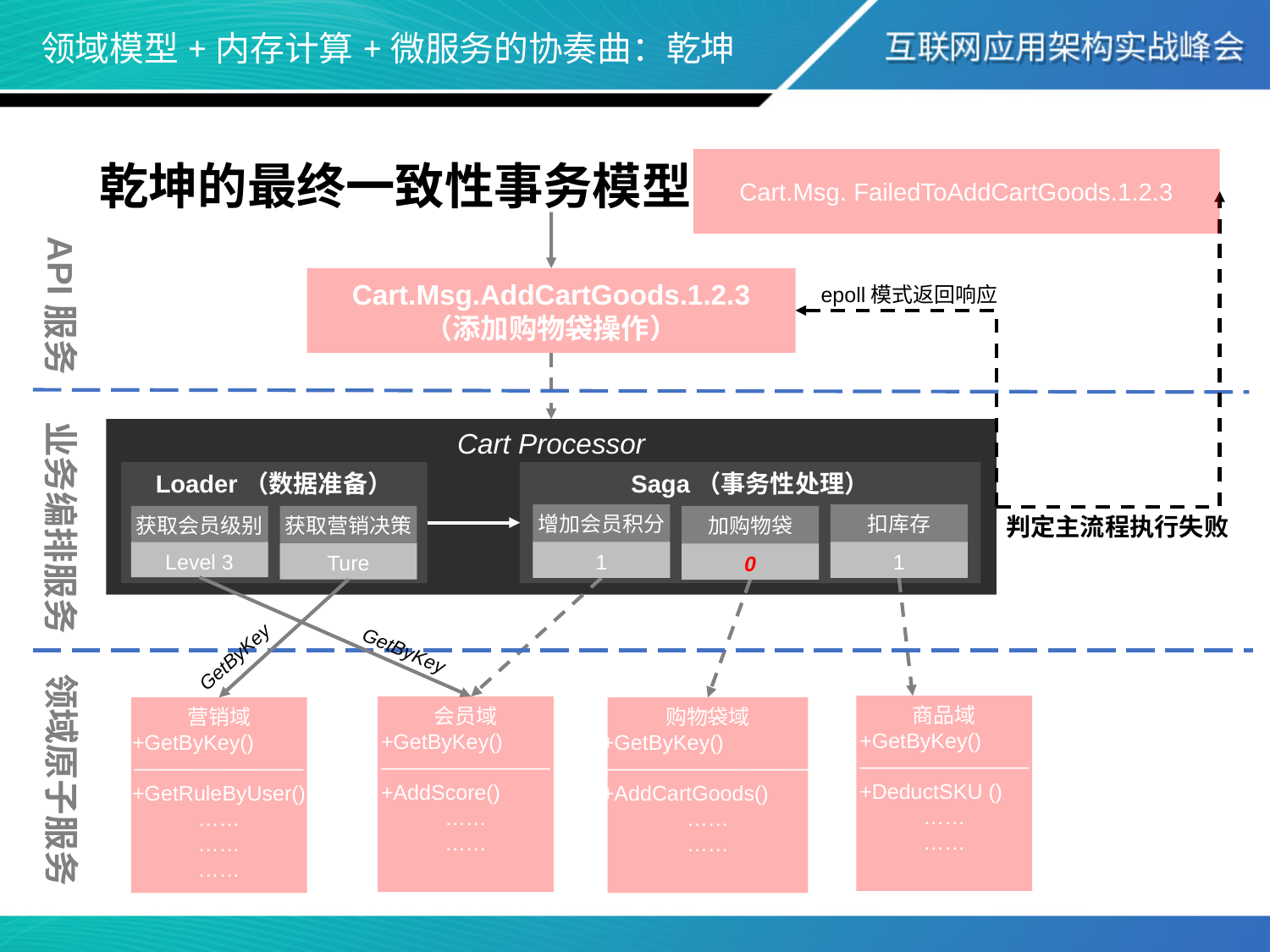

# 领域模型+内存计算+微服务的协奏曲：乾坤
Cart.Msg. FailedToAddCartGoods.1.2.3
乾坤的最终一致性事务模型
Cart.Msg.AddCartGoods.1.2.3
（添加购物袋操作）
epoll模式返回响应
API服务
Cart Processor
Loader（数据准备）
Saga（事务性处理）
业务编排服务
增加会员积分
1
扣库存

1
判定主流程执行失败
获取会员级别
Level 3
获取营销决策
Ture
加购物袋
0
GetByKey
GetByKey
商品域
+GetByKey()
————————
+DeductSKU ()
……
……
会员域
+GetByKey()
————————
+AddScore()
……
……
营销域
+GetByKey()
————————
+GetRuleByUser()
……
……
……
购物袋域
+GetByKey()
——————————
+AddCartGoods()
……
……
领域原子服务